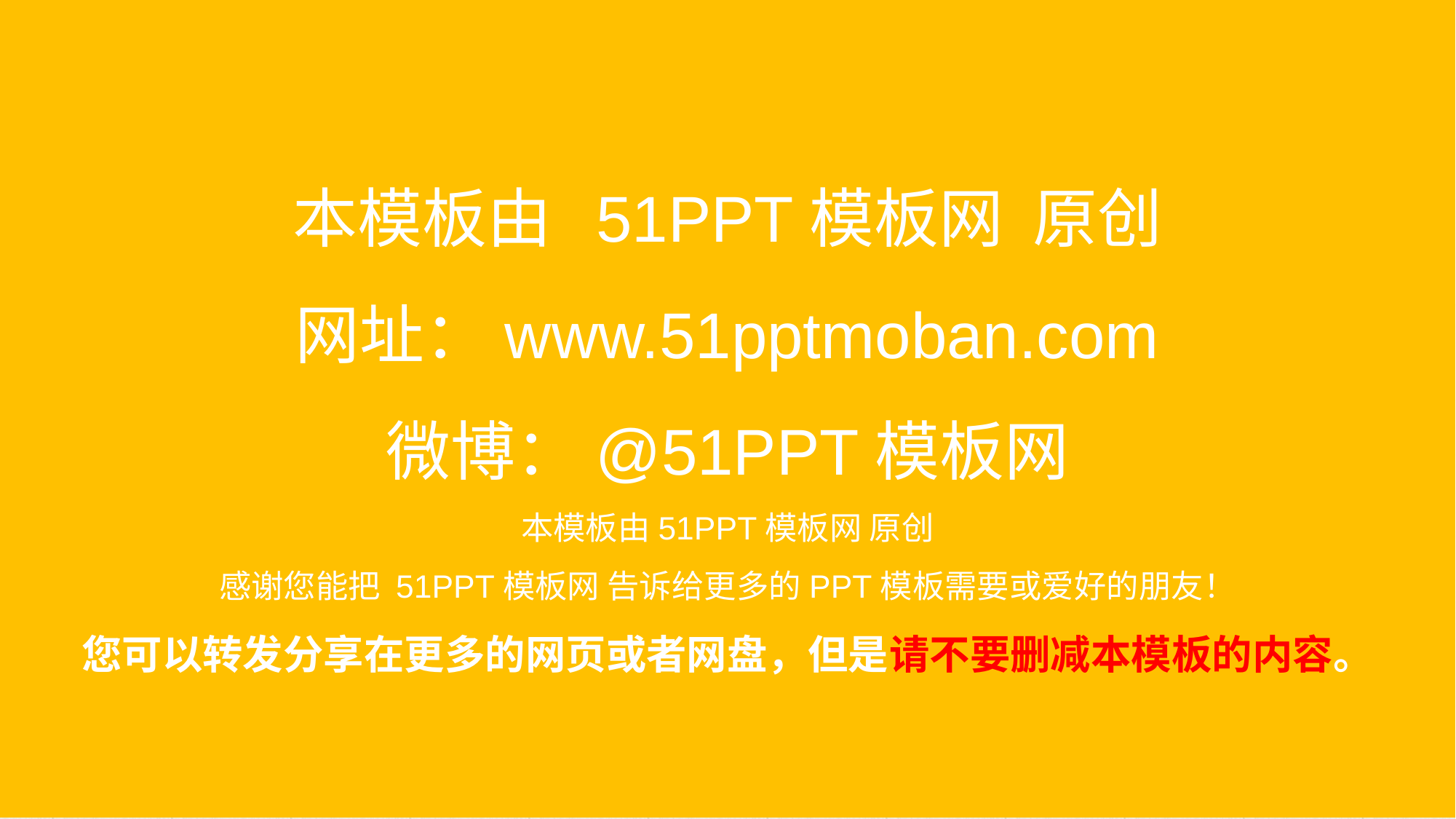

本模板由  51PPT模板网  原创
网址：www.51pptmoban.com
微博：@51PPT模板网
本模板由51PPT模板网 原创
感谢您能把 51PPT模板网 告诉给更多的PPT模板需要或爱好的朋友！
您可以转发分享在更多的网页或者网盘，但是请不要删减本模板的内容。